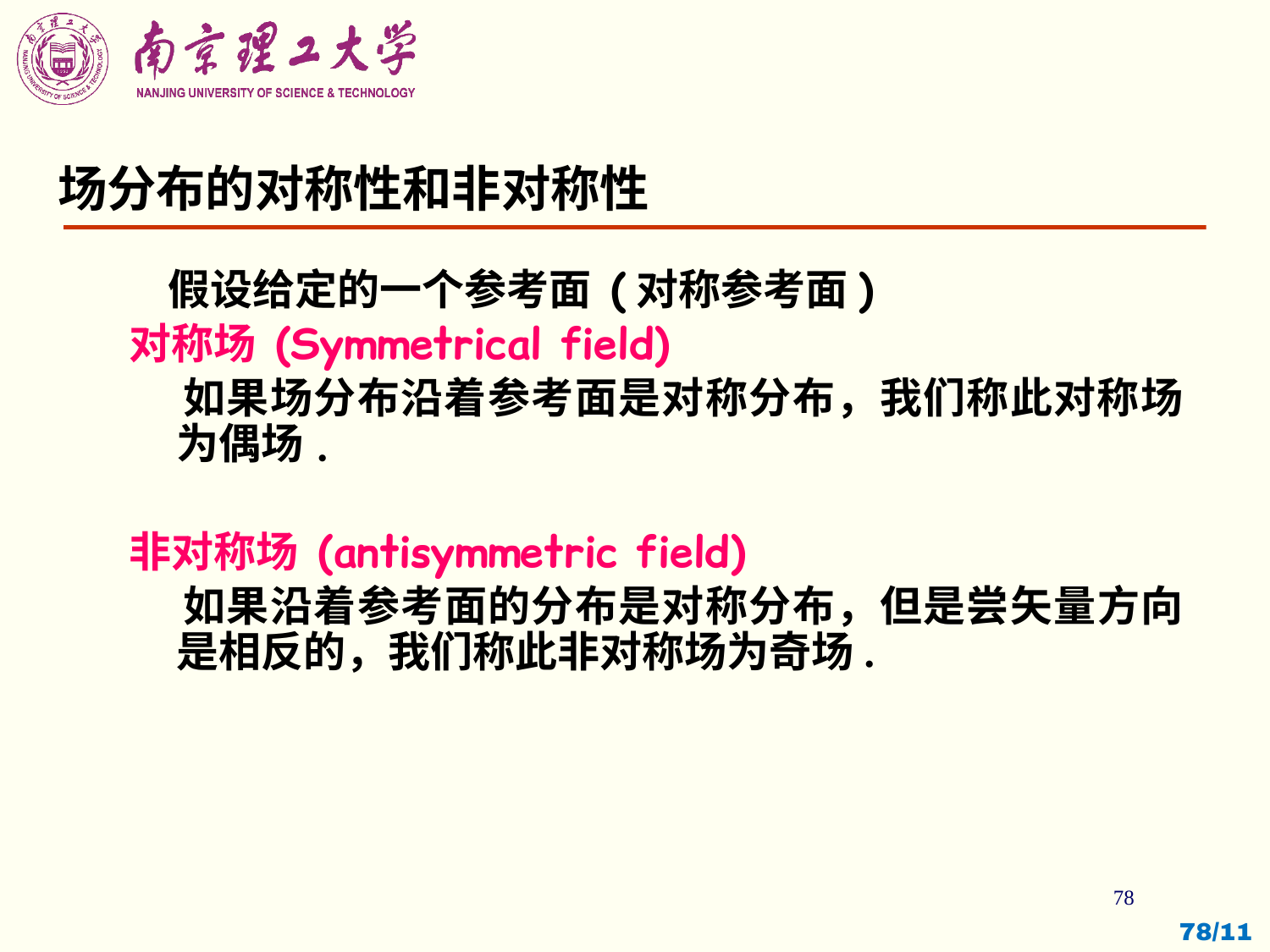

# 场分布的对称性和非对称性
   假设给定的一个参考面 (对称参考面)
对称场 (Symmetrical field)
    如果场分布沿着参考面是对称分布，我们称此对称场为偶场.

非对称场 (antisymmetric field)
    如果沿着参考面的分布是对称分布，但是尝矢量方向是相反的，我们称此非对称场为奇场.

78/11